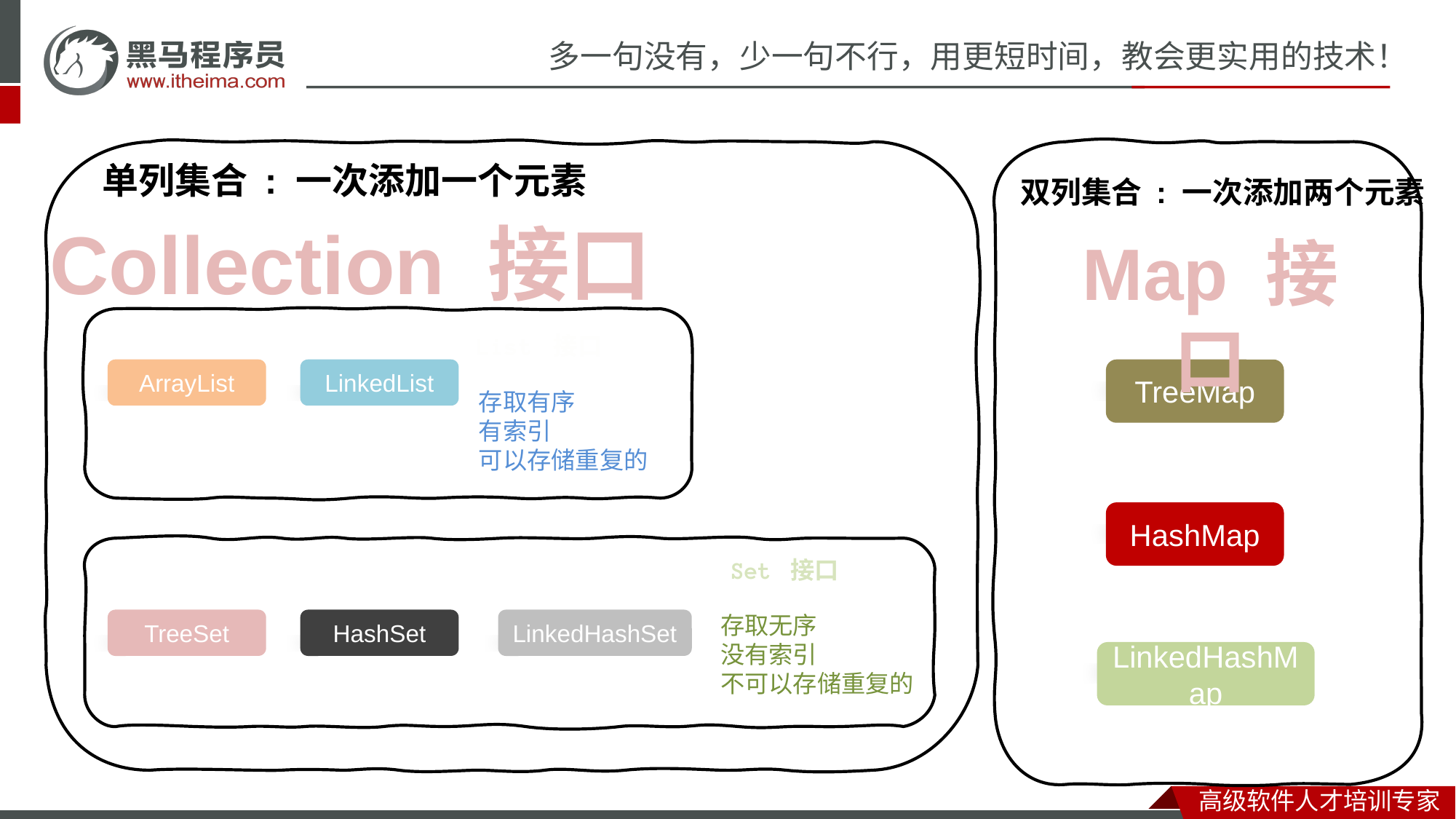

单列集合 : 一次添加一个元素
双列集合 : 一次添加两个元素
Collection 接口
Map 接口

List 接口

ArrayList
LinkedList
TreeMap
存取有序
有索引
可以存储重复的
HashMap

Set 接口
存取无序
没有索引
不可以存储重复的
TreeSet
HashSet
LinkedHashSet
LinkedHashMap